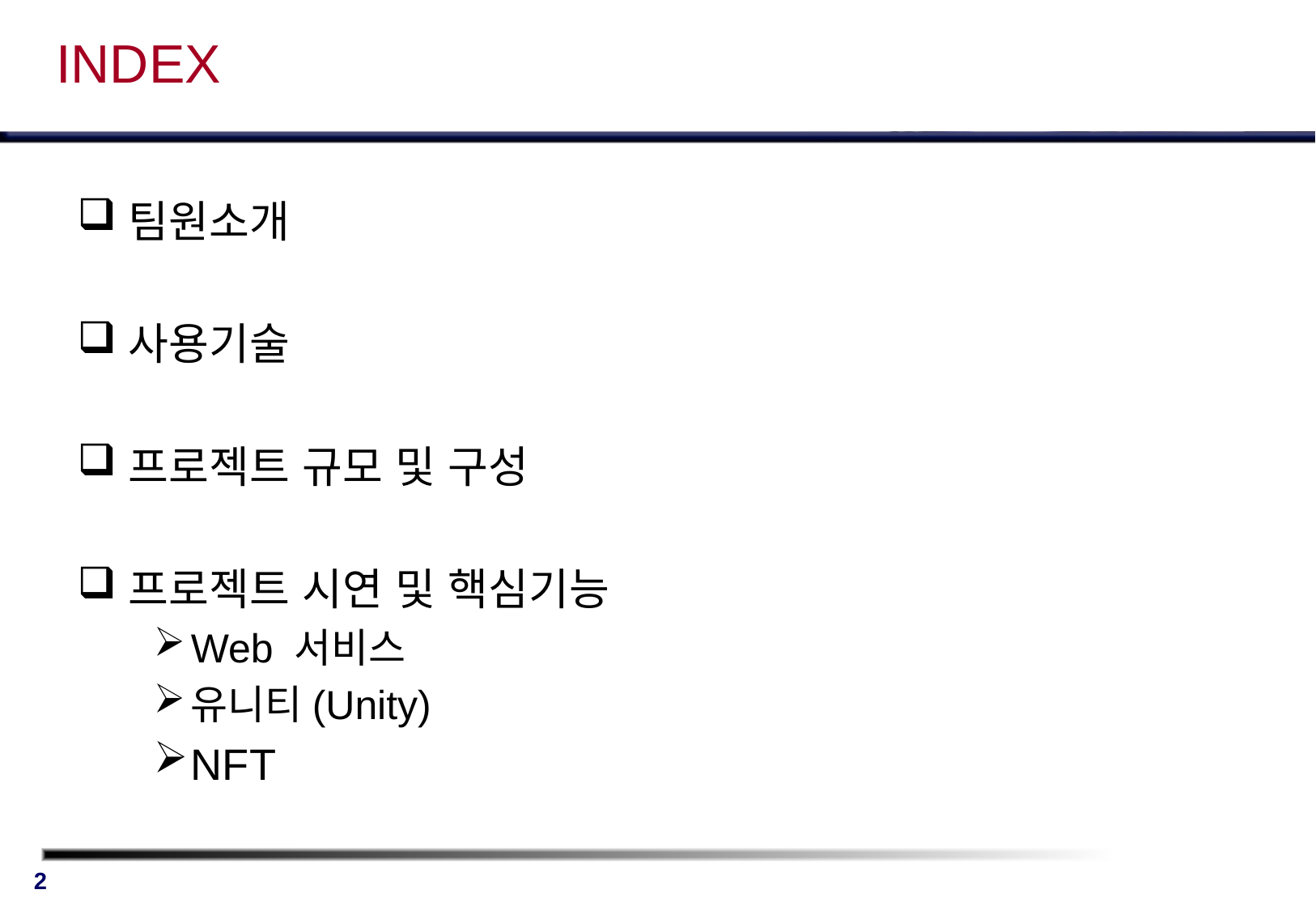

# INDEX
팀원소개

사용기술

프로젝트 규모 및 구성

프로젝트 시연 및 핵심기능
Web 서비스
유니티(Unity)
NFT